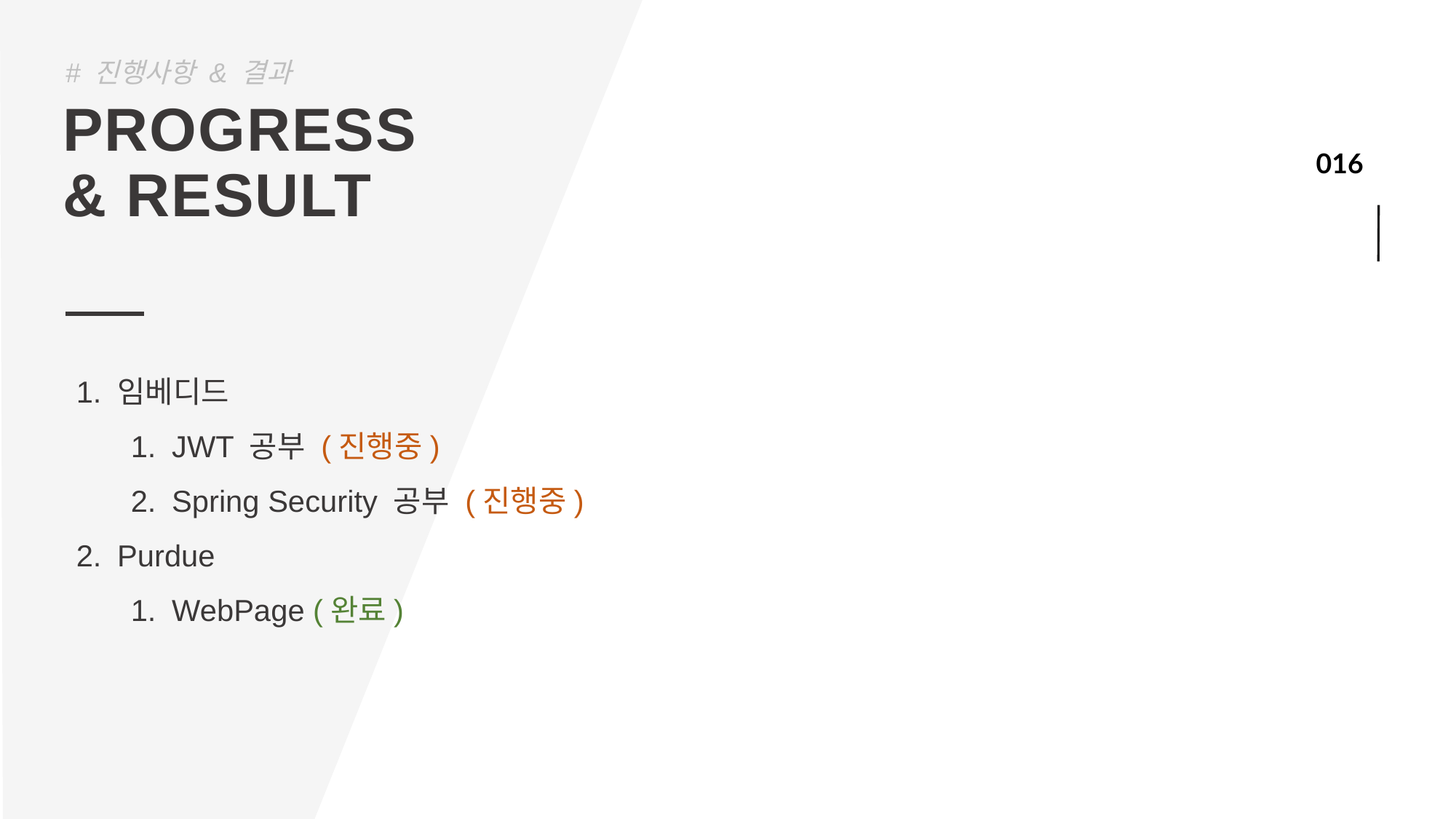

# 진행사항 & 결과
PROGRESS
& RESULT
임베디드
JWT 공부 (진행중)
Spring Security 공부 (진행중)
Purdue
WebPage (완료)